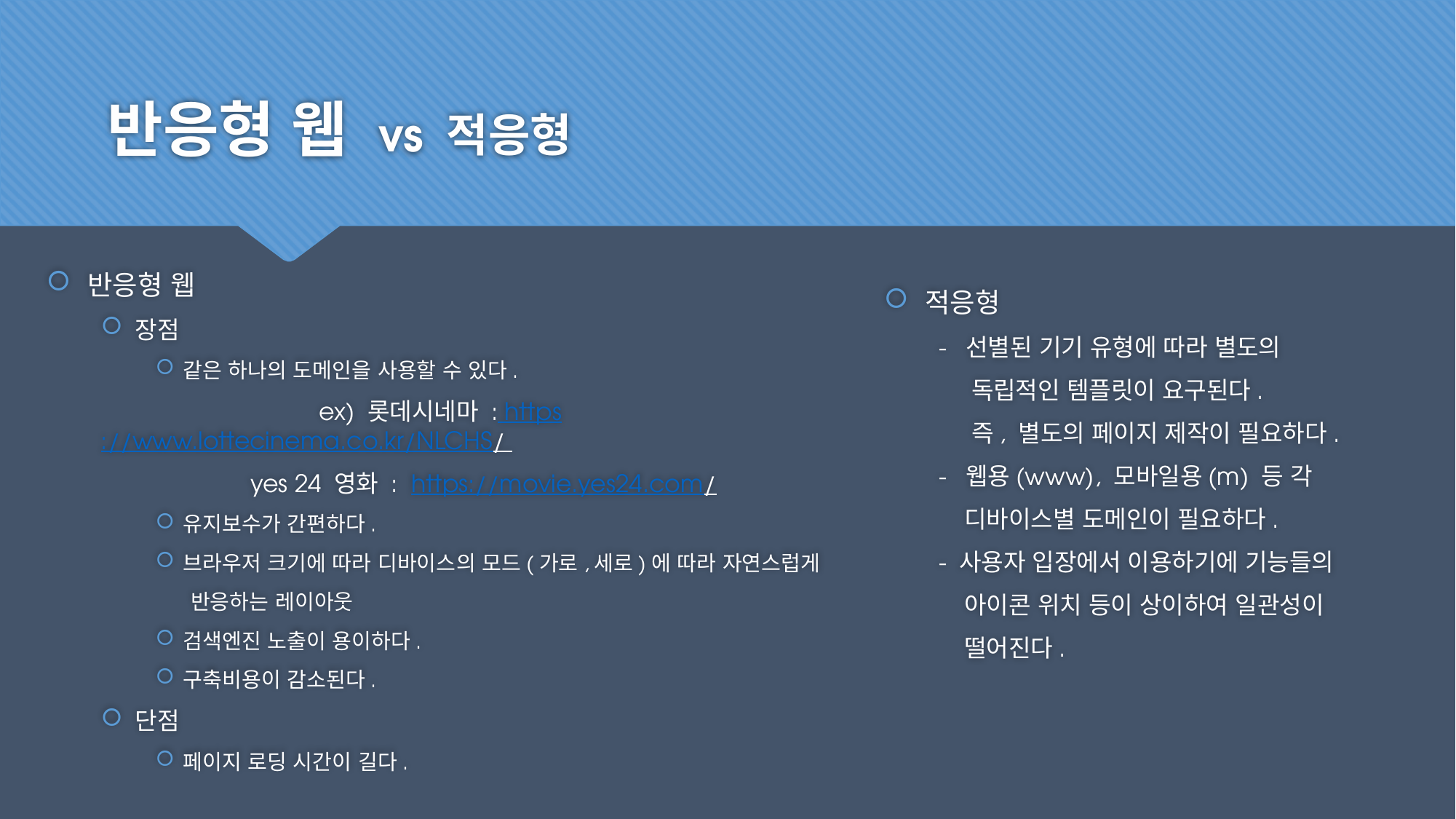

# 반응형 웹 vs 적응형
적응형
-  선별된 기기 유형에 따라 별도의
    독립적인 템플릿이 요구된다.
    즉, 별도의 페이지 제작이 필요하다.
-  웹용(www), 모바일용(m) 등 각
   디바이스별 도메인이 필요하다.
- 사용자 입장에서 이용하기에 기능들의
   아이콘 위치 등이 상이하여 일관성이
   떨어진다.

반응형 웹
장점
같은 하나의 도메인을 사용할 수 있다.
		ex) 롯데시네마 : https://www.lottecinema.co.kr/NLCHS/
              	      yes 24 영화 :  https://movie.yes24.com/
유지보수가 간편하다.
브라우저 크기에 따라 디바이스의 모드(가로,세로)에 따라 자연스럽게
     반응하는 레이아웃
검색엔진 노출이 용이하다.
구축비용이 감소된다.
단점
페이지 로딩 시간이 길다.